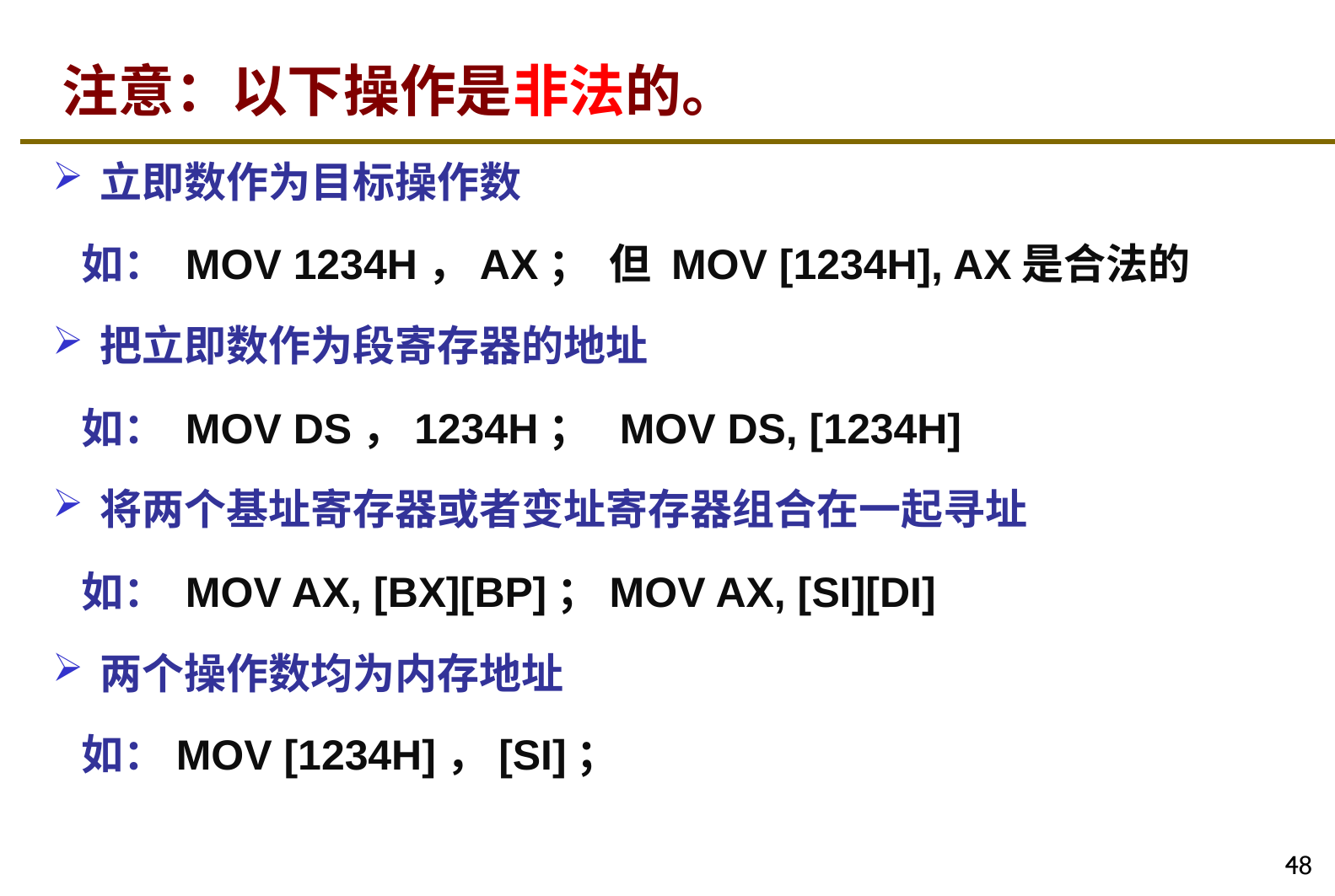

# 注意：以下操作是非法的。
立即数作为目标操作数
  如： MOV 1234H，AX；  但 MOV [1234H], AX是合法的
把立即数作为段寄存器的地址
  如： MOV DS，1234H；  MOV DS, [1234H]
将两个基址寄存器或者变址寄存器组合在一起寻址
  如： MOV AX, [BX][BP]；MOV AX, [SI][DI]
两个操作数均为内存地址
  如：MOV [1234H]，[SI]；

48